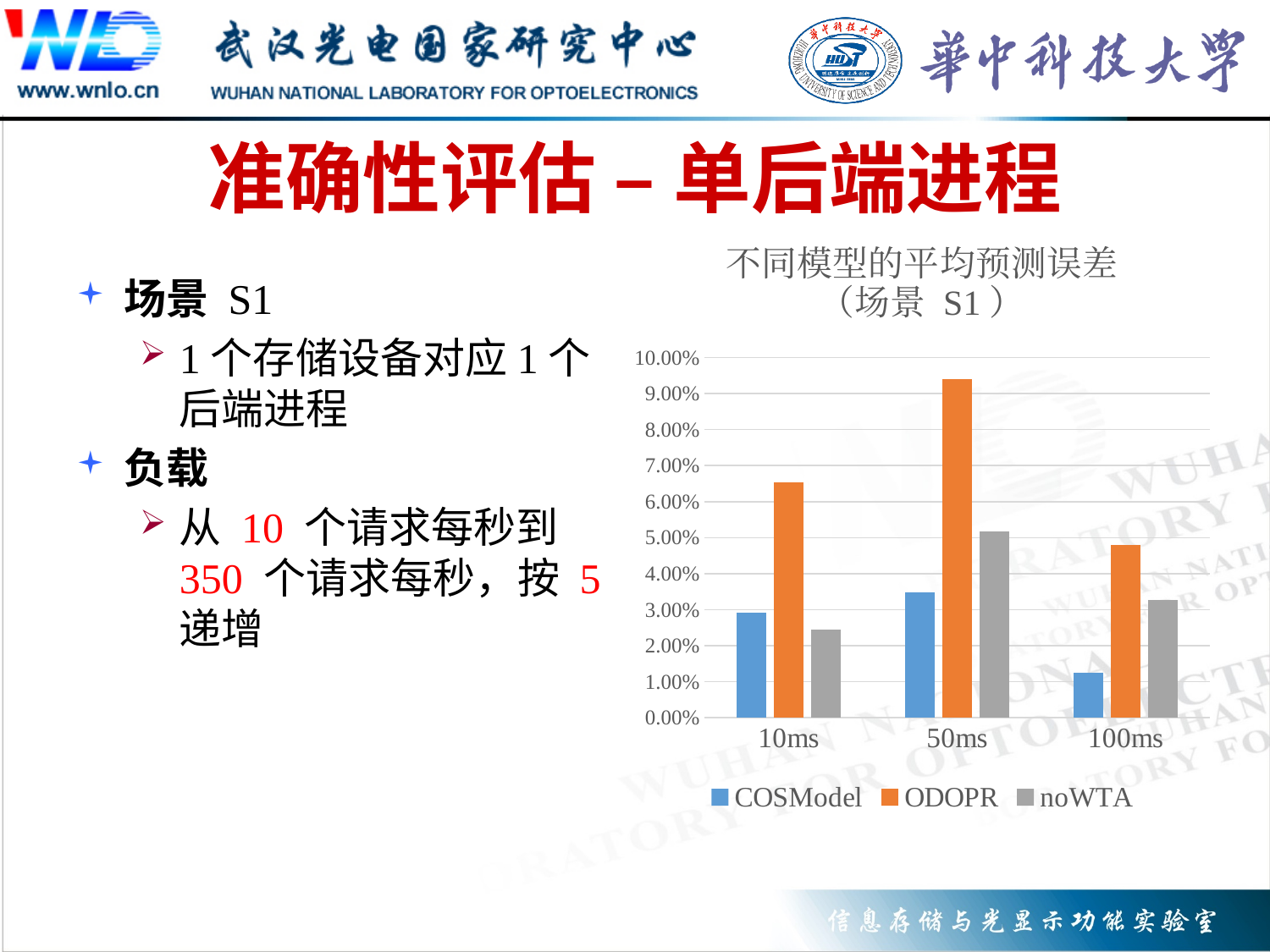

# 准确性评估 – 单后端进程

### Chart: 不同模型的平均预测误差
（场景 S1）

| Category | COSModel | ODOPR | noWTA |
|---|---|---|---|
| 10ms | 0.0291 | 0.0654 | 0.0245 |
| 50ms | 0.0347 | 0.0941 | 0.0518 |
| 100ms | 0.0126 | 0.048 | 0.0326 |
场景 S1
1个存储设备对应1个后端进程
负载
从 10 个请求每秒到350 个请求每秒，按 5 递增